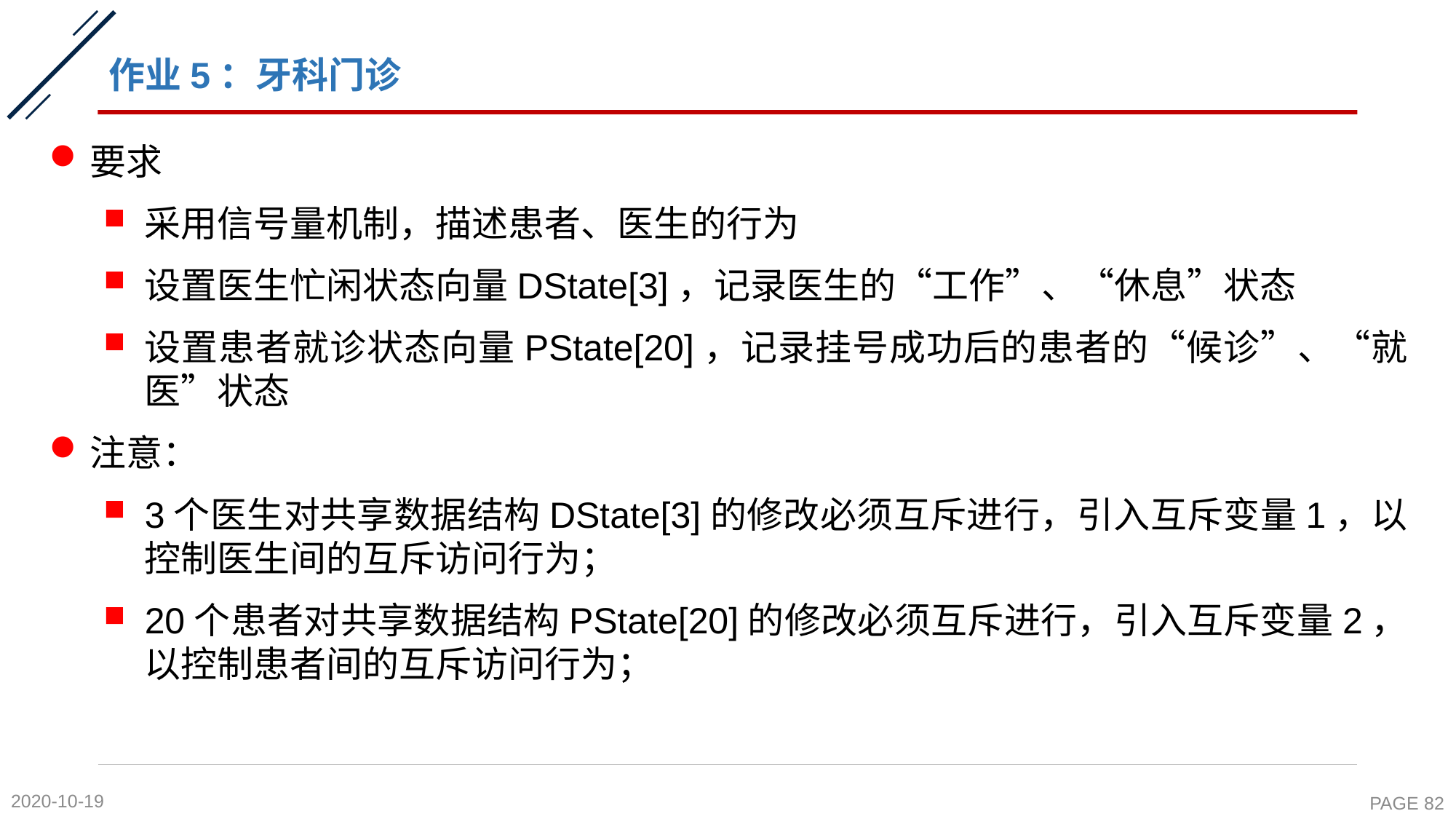

# 作业5：牙科门诊
要求
采用信号量机制，描述患者、医生的行为
设置医生忙闲状态向量DState[3]，记录医生的“工作”、“休息”状态
设置患者就诊状态向量PState[20]，记录挂号成功后的患者的“候诊”、“就医”状态
注意：
3个医生对共享数据结构DState[3]的修改必须互斥进行，引入互斥变量1，以控制医生间的互斥访问行为；
20个患者对共享数据结构PState[20]的修改必须互斥进行，引入互斥变量2，以控制患者间的互斥访问行为；
2020-10-19
PAGE 82